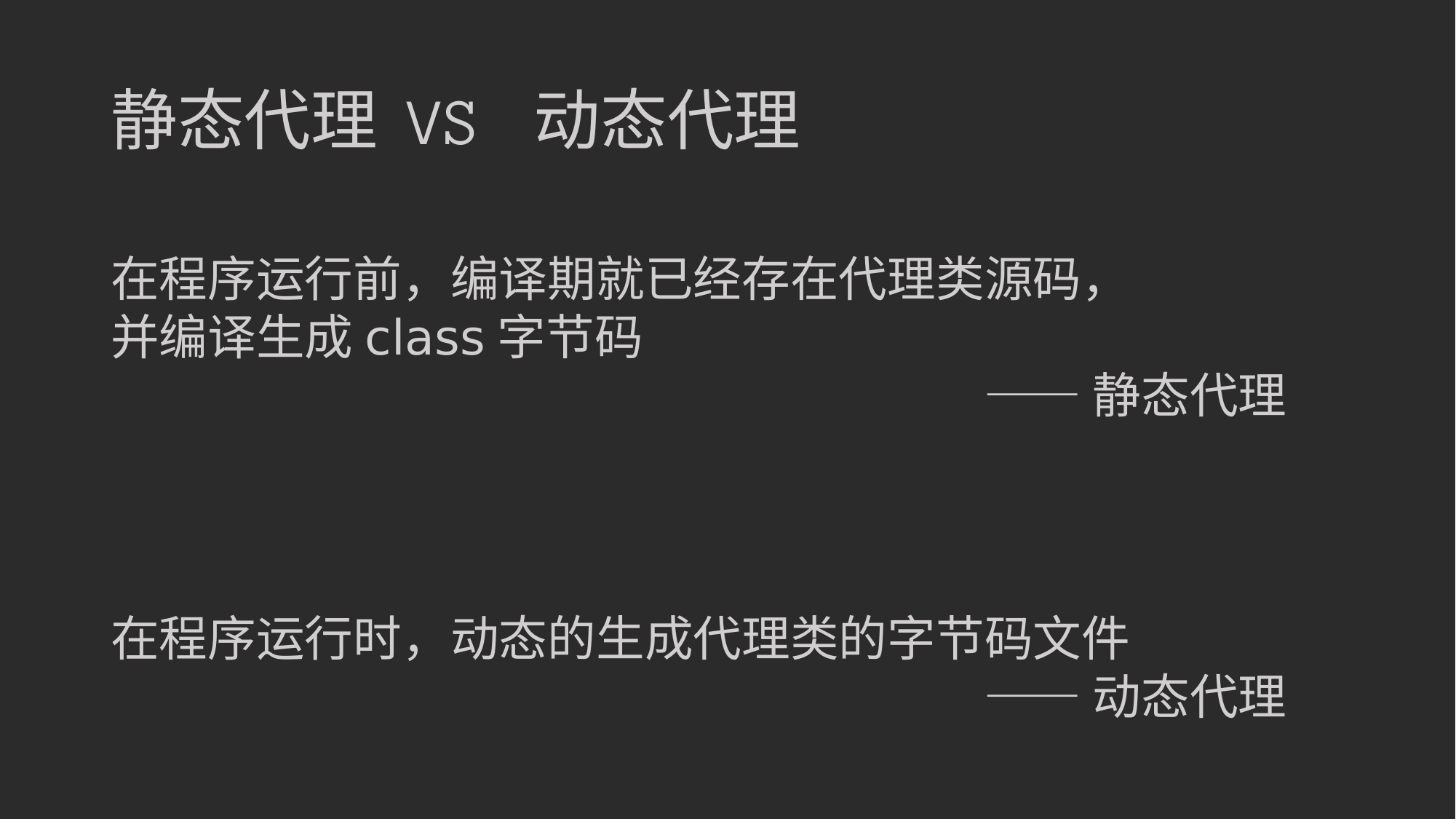

# 静态代理 VS 动态代理
在程序运行前，编译期就已经存在代理类源码，
并编译生成class字节码
								——静态代理
在程序运行时，动态的生成代理类的字节码文件
								——动态代理